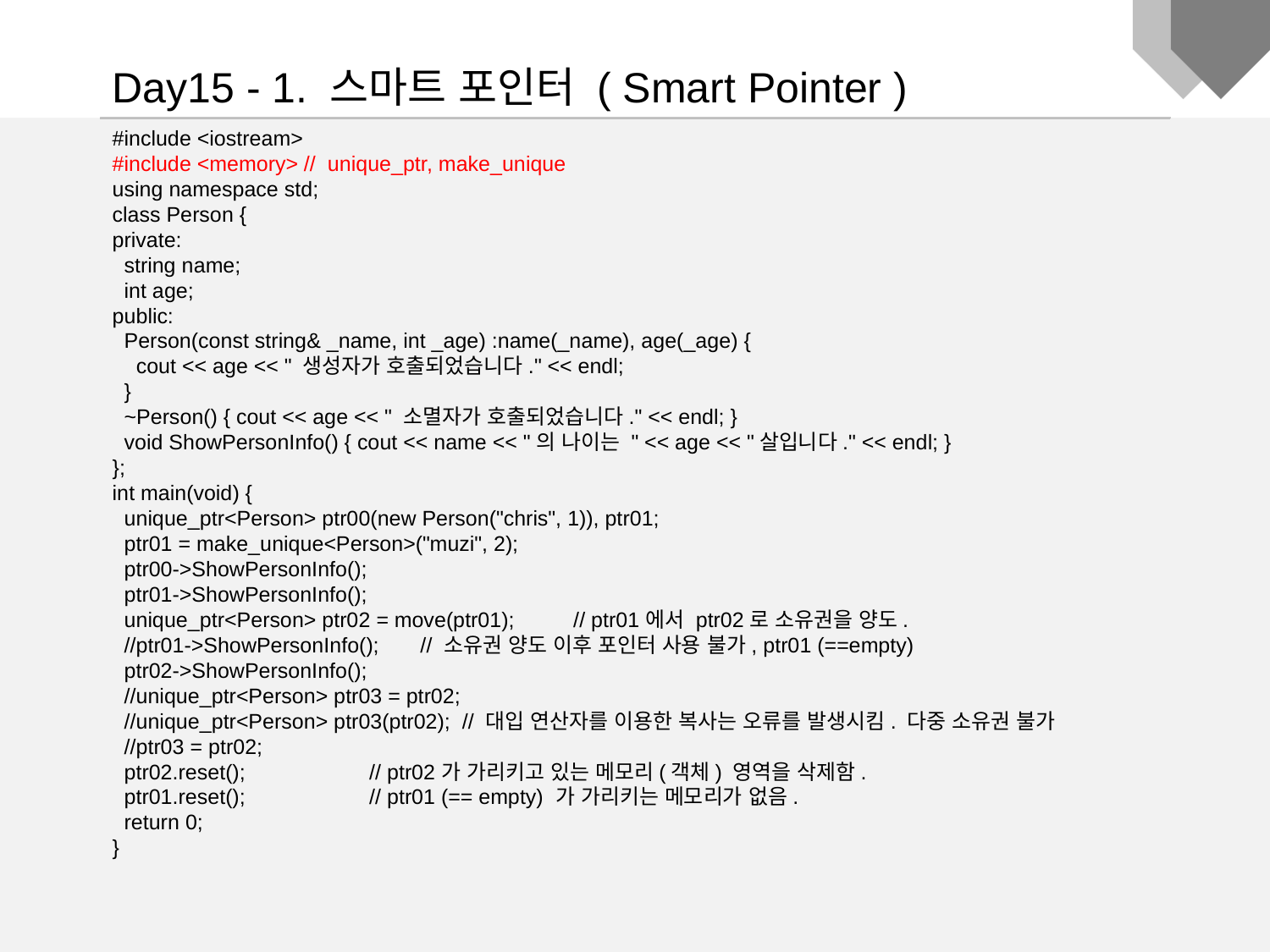

Day15 - 1. 스마트 포인터 ( Smart Pointer )
#include <iostream>
#include <memory> //  unique_ptr, make_unique
using namespace std;
class Person {
private:
  string name;
  int age;
public:
  Person(const string& _name, int _age) :name(_name), age(_age) {
    cout << age << " 생성자가 호출되었습니다." << endl;
  }
  ~Person() { cout << age << " 소멸자가 호출되었습니다." << endl; }
  void ShowPersonInfo() { cout << name << "의 나이는 " << age << "살입니다." << endl; }
};
int main(void) {
  unique_ptr<Person> ptr00(new Person("chris", 1)), ptr01;
  ptr01 = make_unique<Person>("muzi", 2);
  ptr00->ShowPersonInfo();
  ptr01->ShowPersonInfo();
  unique_ptr<Person> ptr02 = move(ptr01);          // ptr01에서 ptr02로 소유권을 양도.
  //ptr01->ShowPersonInfo();       // 소유권 양도 이후 포인터 사용 불가, ptr01 (==empty)
  ptr02->ShowPersonInfo();
  //unique_ptr<Person> ptr03 = ptr02;
  //unique_ptr<Person> ptr03(ptr02);  // 대입 연산자를 이용한 복사는 오류를 발생시킴. 다중 소유권 불가
  //ptr03 = ptr02;
  ptr02.reset();                     // ptr02가 가리키고 있는 메모리(객체) 영역을 삭제함.
  ptr01.reset();                     // ptr01 (== empty) 가 가리키는 메모리가 없음.
  return 0;
}